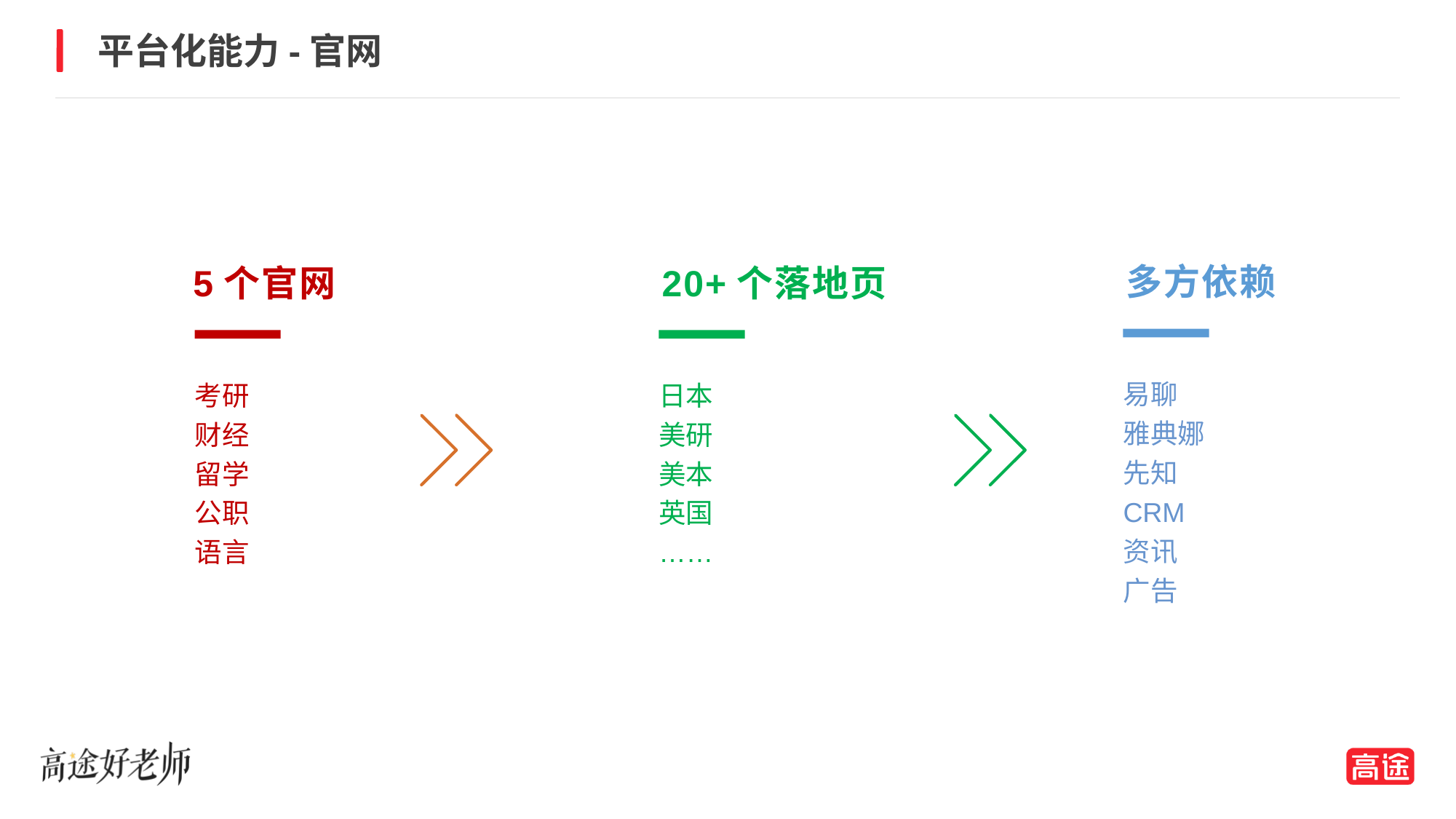

平台化能力-官网
多方依赖

易聊
雅典娜
先知
CRM
资讯
广告
5个官网

考研
财经
留学
公职
语言
20+个落地页

日本
美研
美本
英国
……